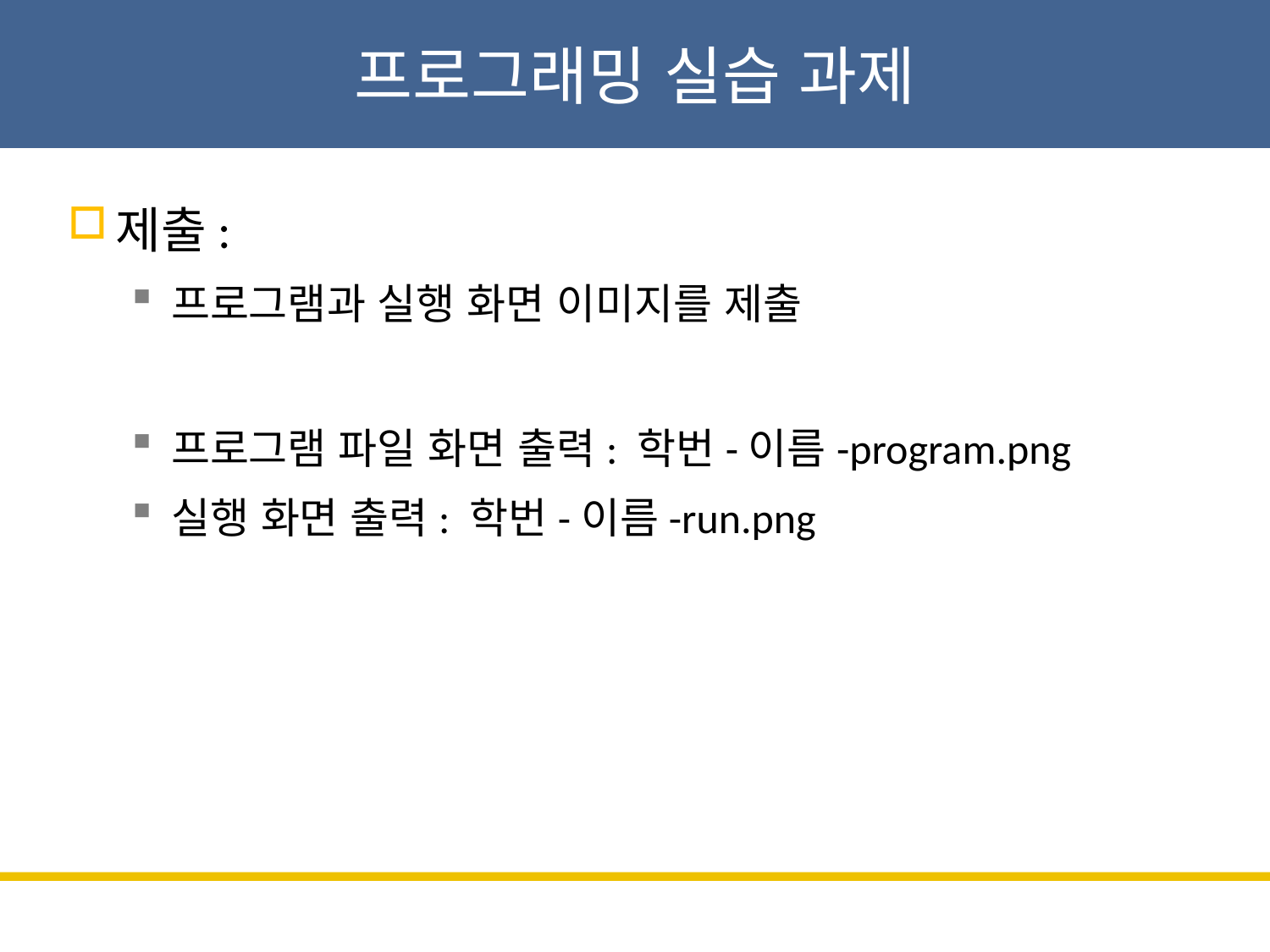

# 프로그래밍 실습 과제
제출:
프로그램과 실행 화면 이미지를 제출

프로그램 파일 화면 출력: 학번-이름-program.png
실행 화면 출력: 학번-이름-run.png